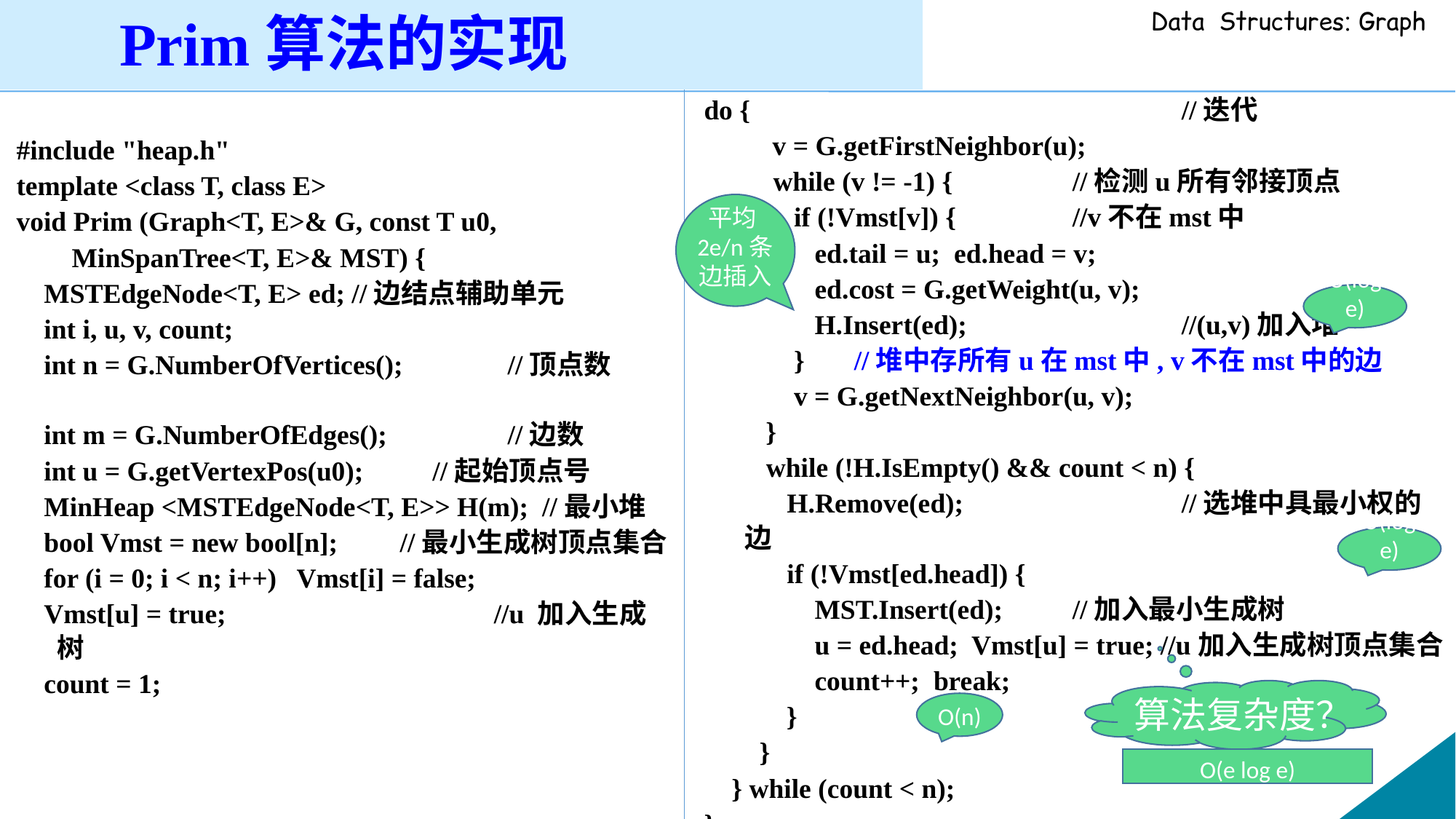

Prim算法的实现
do {			        	//迭代
	    v = G.getFirstNeighbor(u);
          while (v != -1) {	        	//检测u所有邻接顶点
             if (!Vmst[v]) {	        	//v不在mst中
                ed.tail = u;  ed.head = v;
                ed.cost = G.getWeight(u, v);
                H.Insert(ed);	        	//(u,v)加入堆
             }     	//堆中存所有u在mst中, v不在mst中的边
             v = G.getNextNeighbor(u, v);
 	   }
         while (!H.IsEmpty() && count < n) {
            H.Remove(ed);	         	//选堆中具最小权的边
            if (!Vmst[ed.head]) {
                MST.Insert(ed);       	//加入最小生成树
                u = ed.head;  Vmst[u] = true; //u加入生成树顶点集合
                count++;  break;
	      }
        }
    } while (count < n);
}
#include "heap.h"
template <class T, class E>
void Prim (Graph<T, E>& G, const T u0,
        MinSpanTree<T, E>& MST) {
    MSTEdgeNode<T, E> ed; //边结点辅助单元
    int i, u, v, count;
    int n = G.NumberOfVertices();	  //顶点数
    int m = G.NumberOfEdges();	  //边数
    int u = G.getVertexPos(u0);          //起始顶点号
    MinHeap <MSTEdgeNode<T, E>> H(m);  //最小堆
    bool Vmst = new bool[n];         //最小生成树顶点集合
    for (i = 0; i < n; i++)   Vmst[i] = false;
    Vmst[u] = true;		        	//u 加入生成树
    count = 1;

平均2e/n条边插入
O(log e)
O(log e)
算法复杂度？
O(n)
O(e log e)